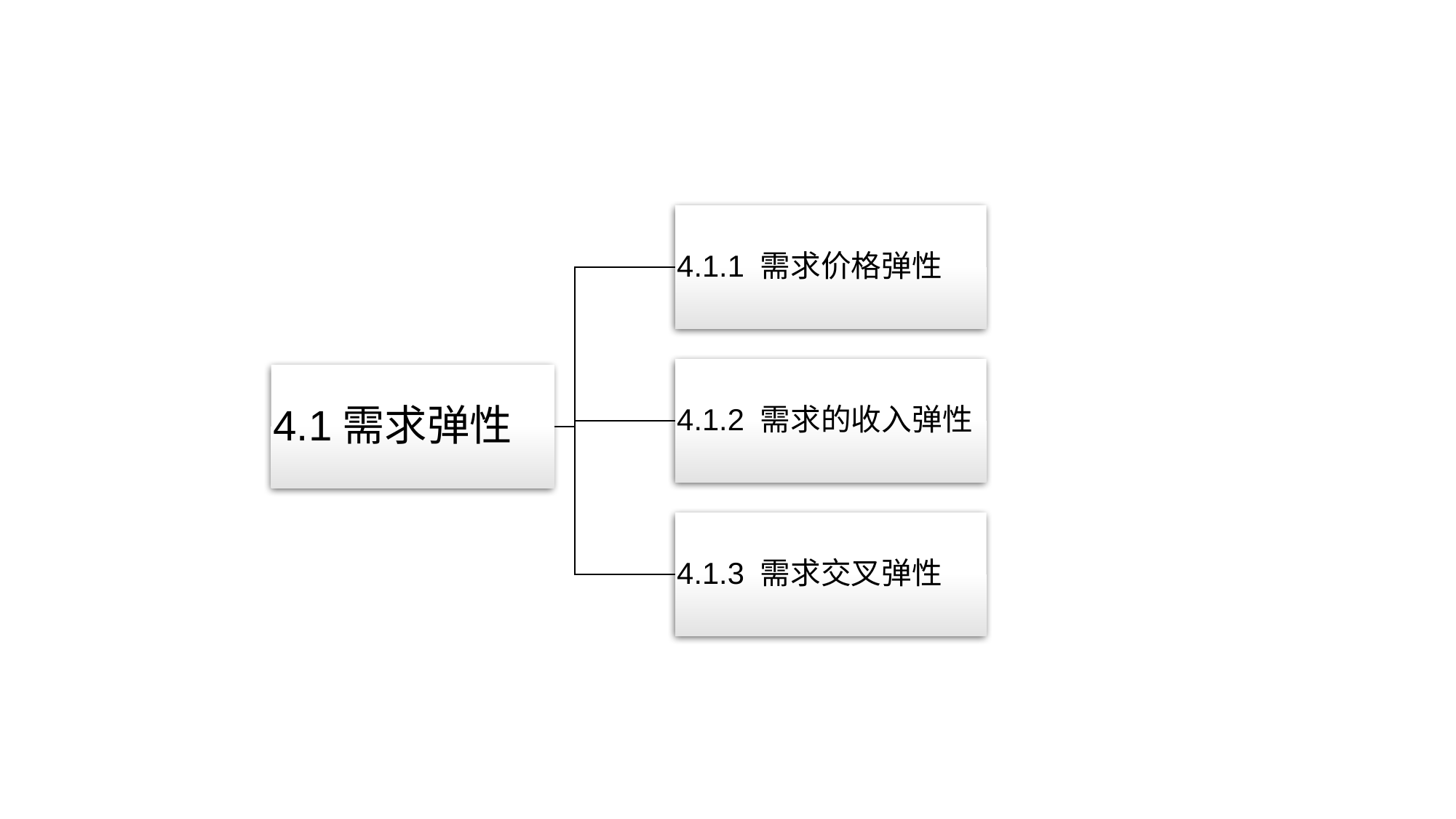

4.1需求弹性
4.1.1 需求价格弹性
4.1.2 需求的收入弹性
4.1.3 需求交叉弹性